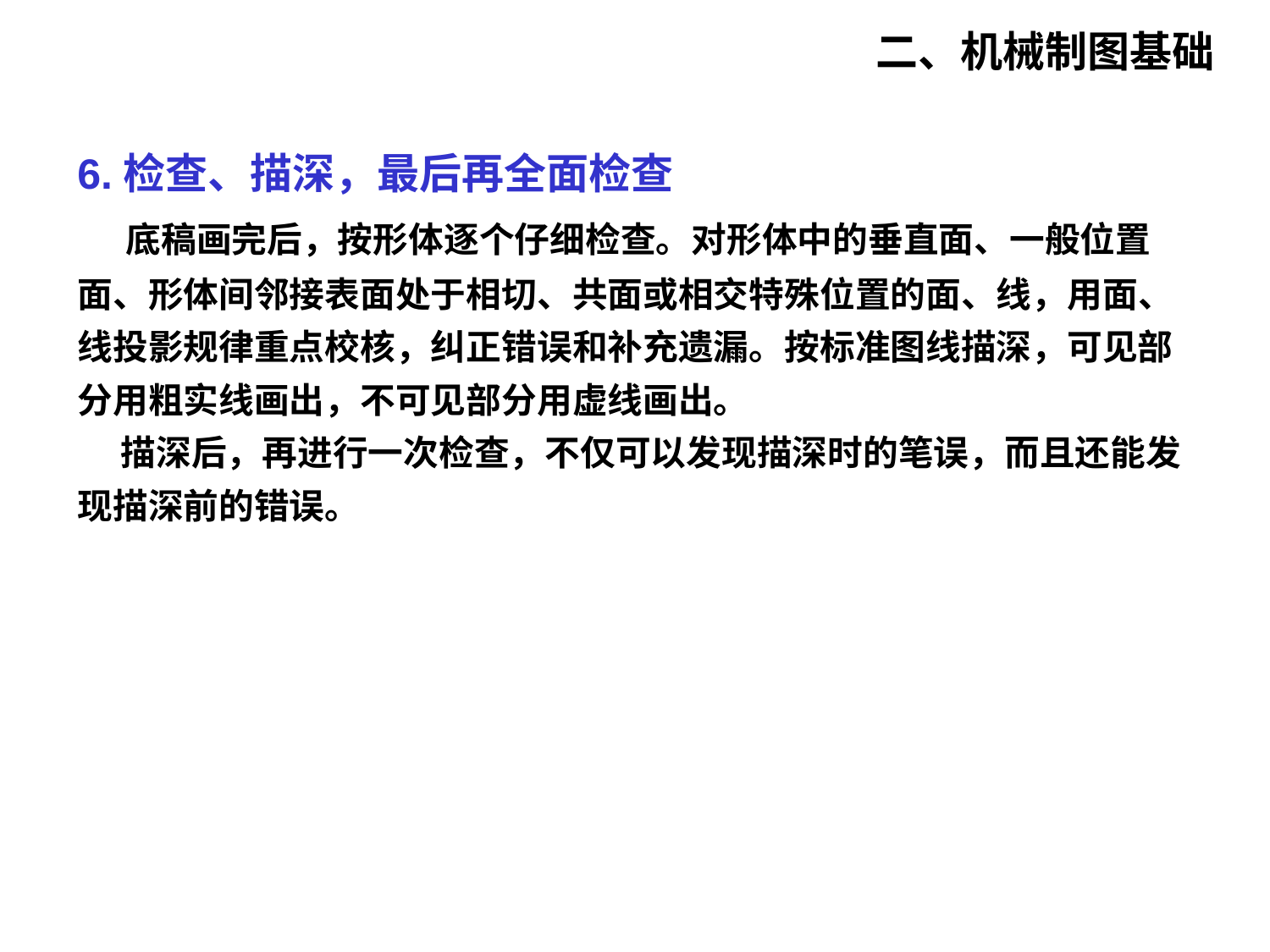

二、机械制图基础
6.检查、描深，最后再全面检查
    底稿画完后，按形体逐个仔细检查。对形体中的垂直面、一般位置面、形体间邻接表面处于相切、共面或相交特殊位置的面、线，用面、线投影规律重点校核，纠正错误和补充遗漏。按标准图线描深，可见部分用粗实线画出，不可见部分用虚线画出。
　 描深后，再进行一次检查，不仅可以发现描深时的笔误，而且还能发现描深前的错误。